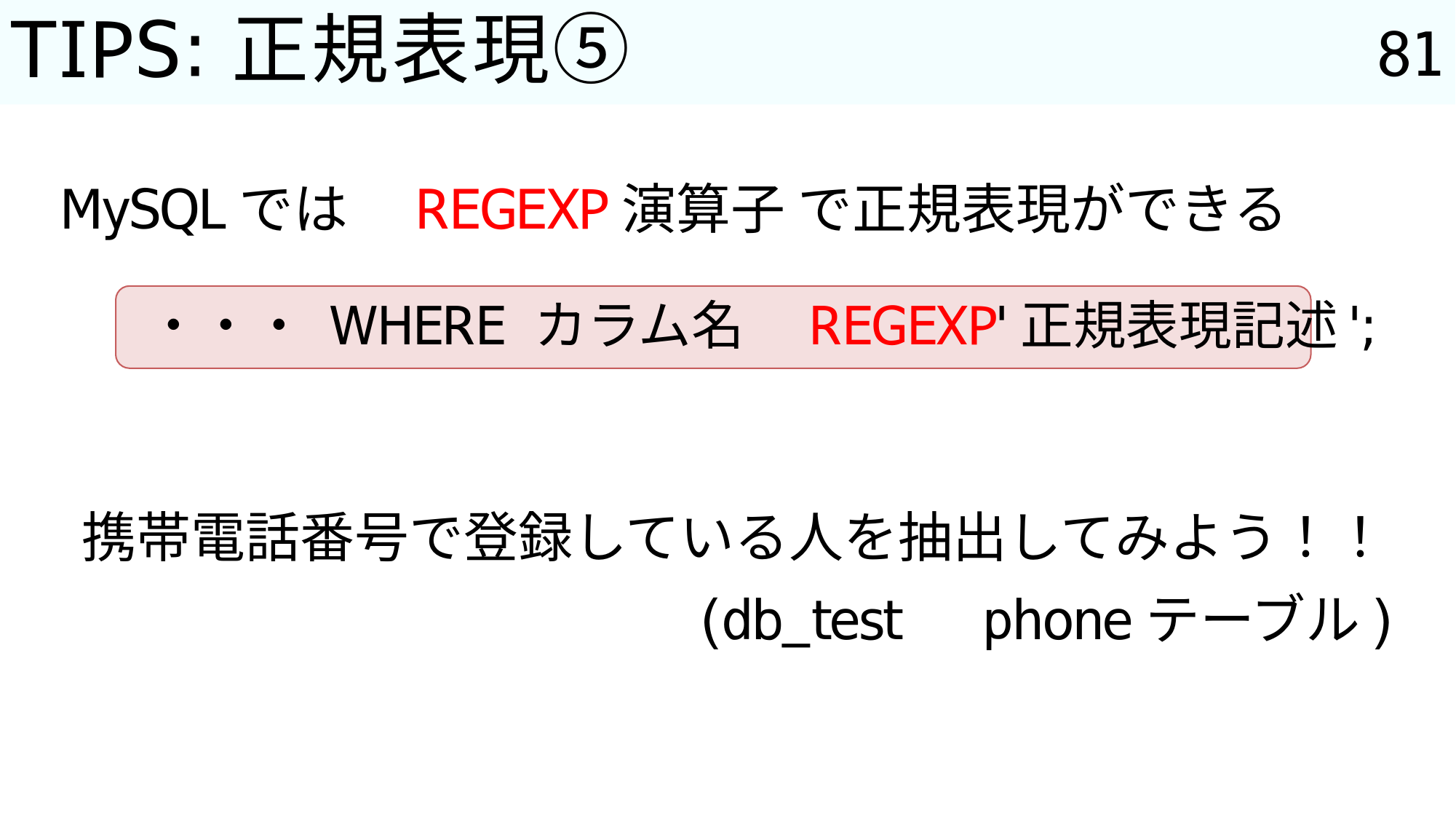

81
# TIPS:正規表現⑤
MySQLでは　REGEXP演算子 で正規表現ができる

・・・ WHERE カラム名　REGEXP'正規表現記述';
携帯電話番号で登録している人を抽出してみよう！！
(db_test　phoneテーブル)